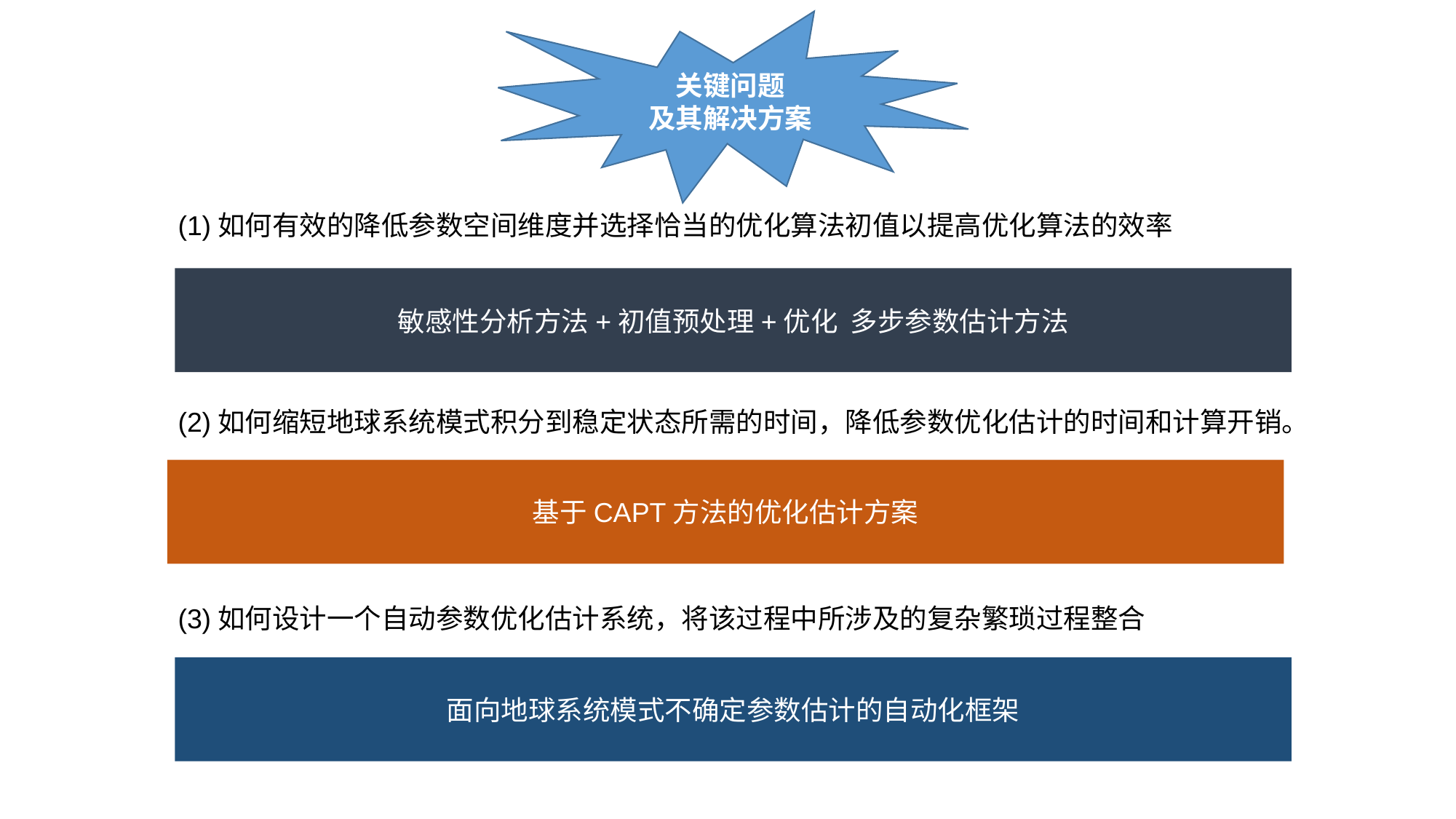

关键问题
及其解决方案
(1)如何有效的降低参数空间维度并选择恰当的优化算法初值以提⾼优化算法的效率

(2)如何缩短地球系统模式积分到稳定状态所需的时间，降低参数优化估计的时间和计算开销。

(3)如何设计⼀个⾃动参数优化估计系统，将该过程中所涉及的复杂繁琐过程整合
敏感性分析方法+初值预处理+优化  多步参数估计方法
基于CAPT方法的优化估计方案
面向地球系统模式不确定参数估计的自动化框架